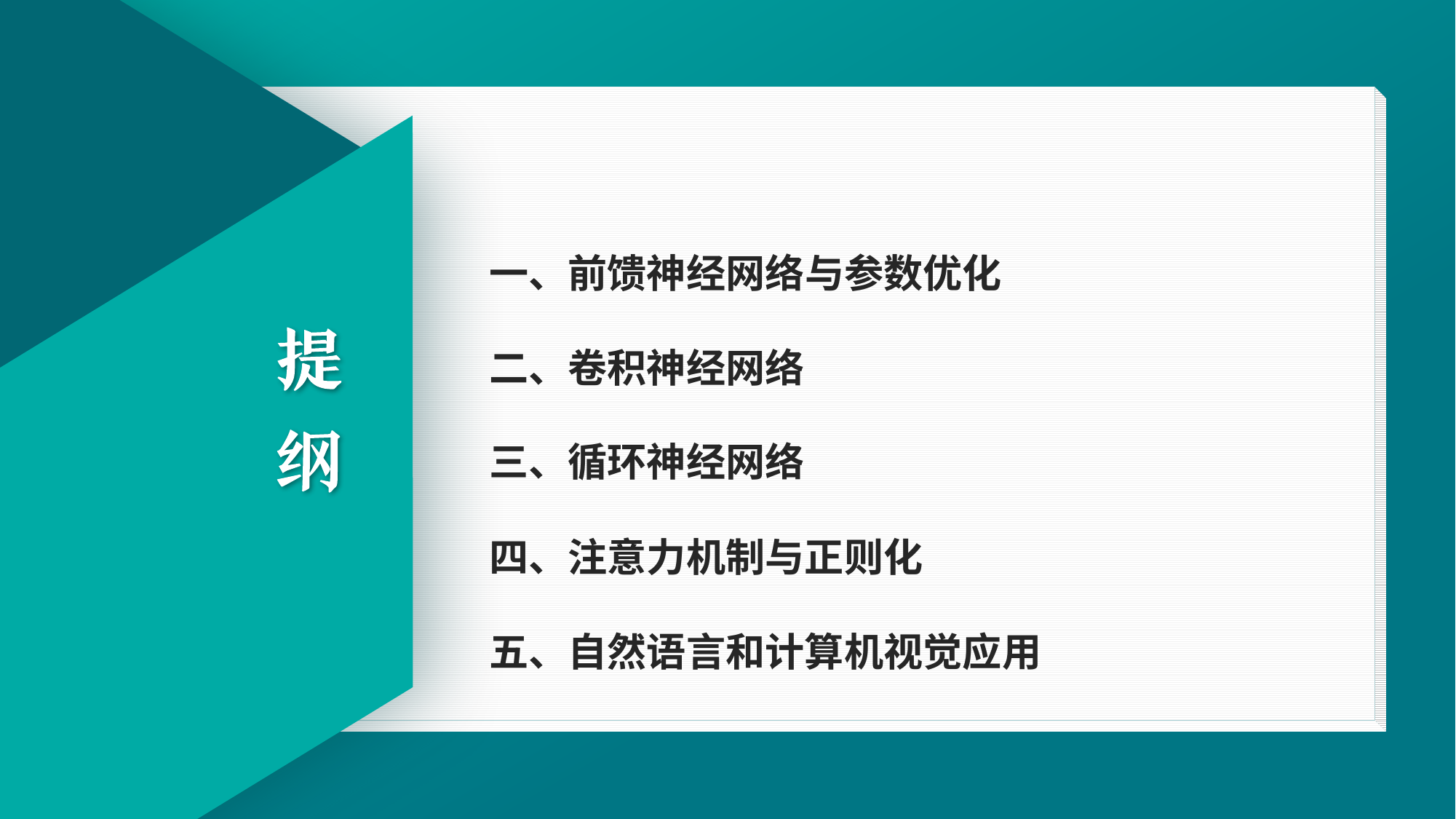

一、前馈神经网络与参数优化
二、卷积神经网络
三、循环神经网络
四、注意力机制与正则化
五、自然语言和计算机视觉应用